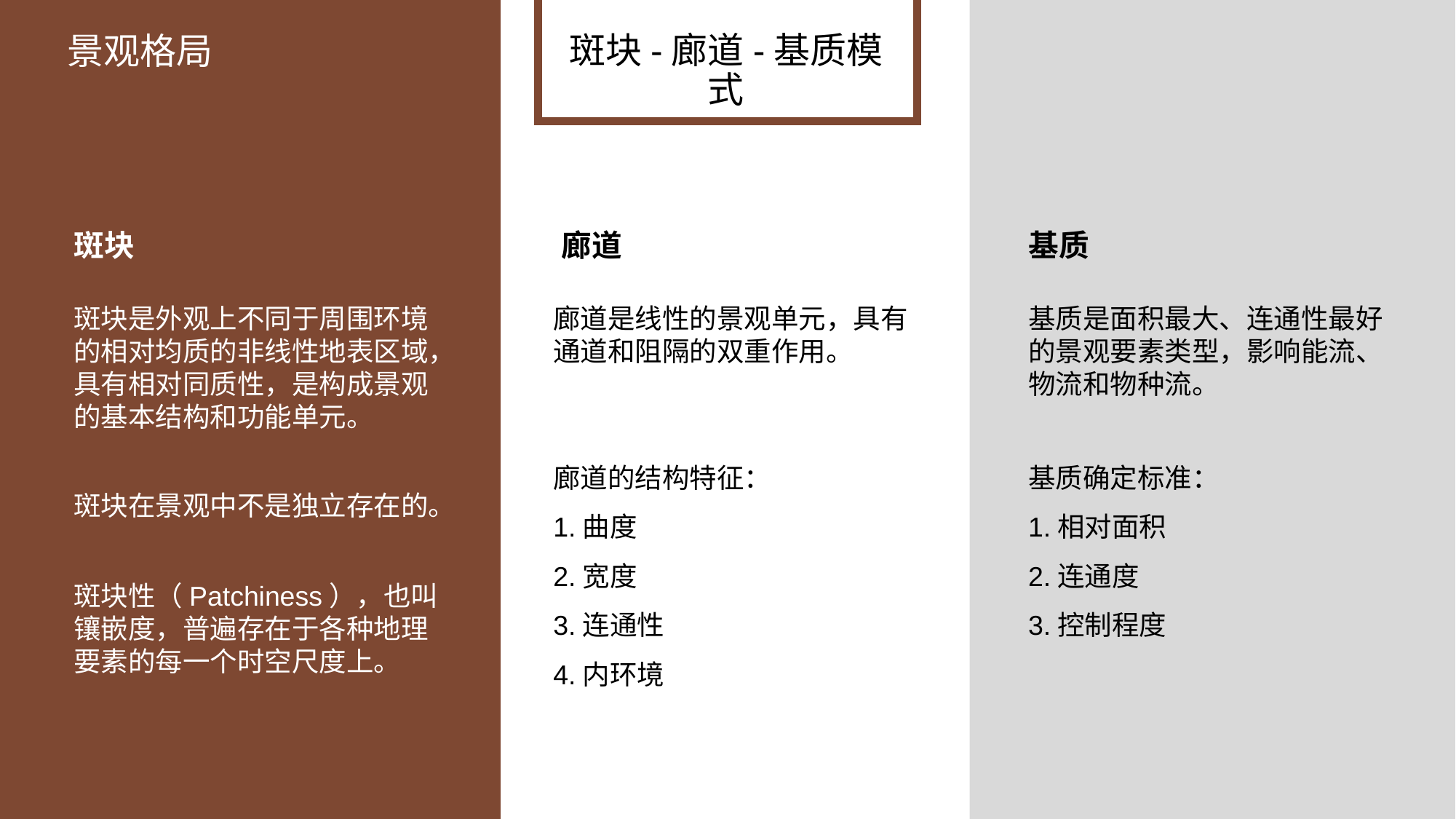

景观格局
斑块-廊道-基质模式
斑块
廊道
基质
斑块是外观上不同于周围环境的相对均质的非线性地表区域，具有相对同质性，是构成景观的基本结构和功能单元。
廊道是线性的景观单元，具有通道和阻隔的双重作用。的。
基质是面积最大、连通性最好的景观要素类型，影响能流、物流和物种流。
廊道的结构特征：
1.曲度
2.宽度
3.连通性
4.内环境
基质确定标准：
1.相对面积
2.连通度
3.控制程度
斑块在景观中不是独立存在的。
斑块性（Patchiness），也叫镶嵌度，普遍存在于各种地理要素的每一个时空尺度上。